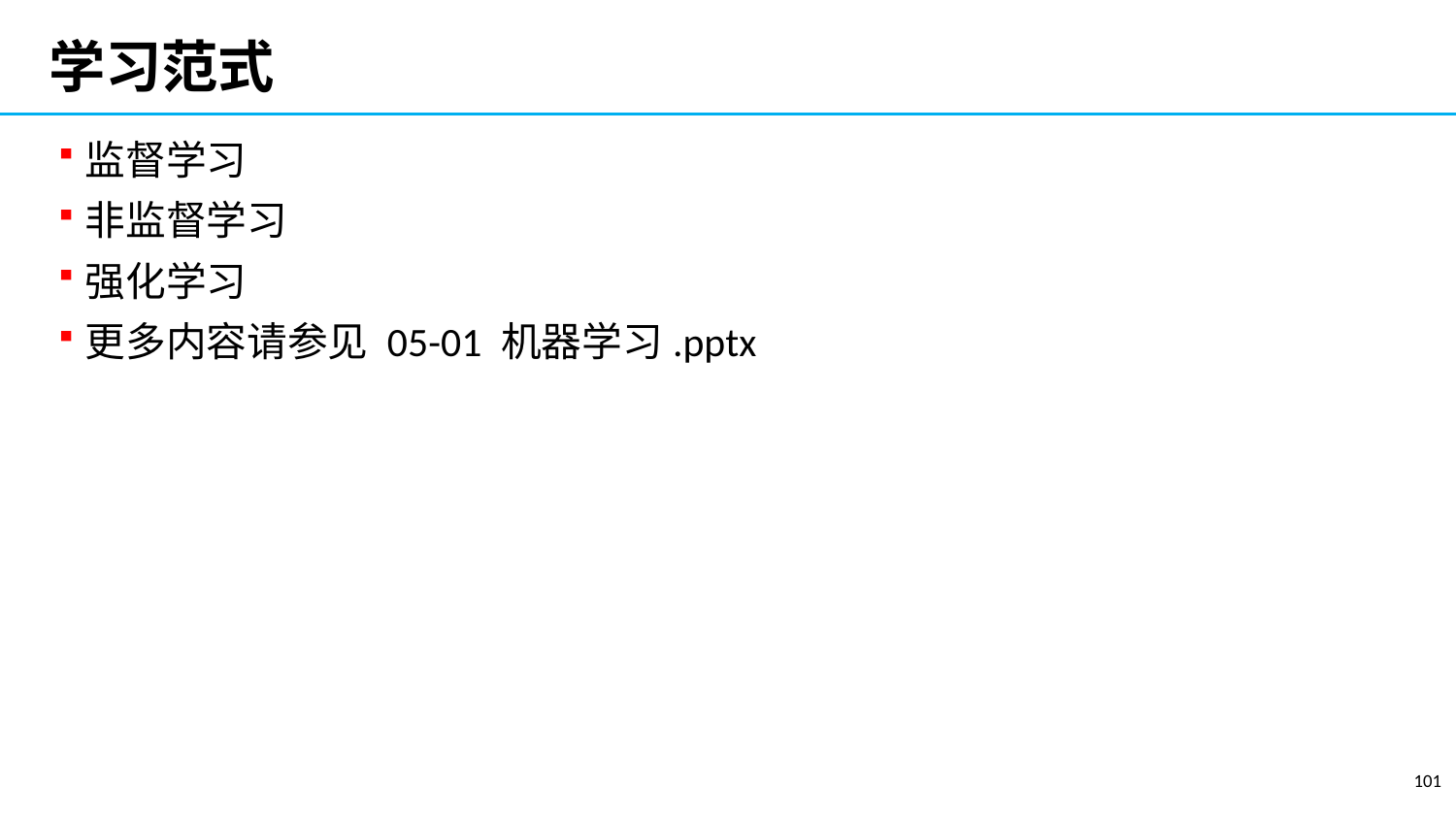

# 学习范式

监督学习
非监督学习
强化学习
更多内容请参见 05-01 机器学习.pptx
101